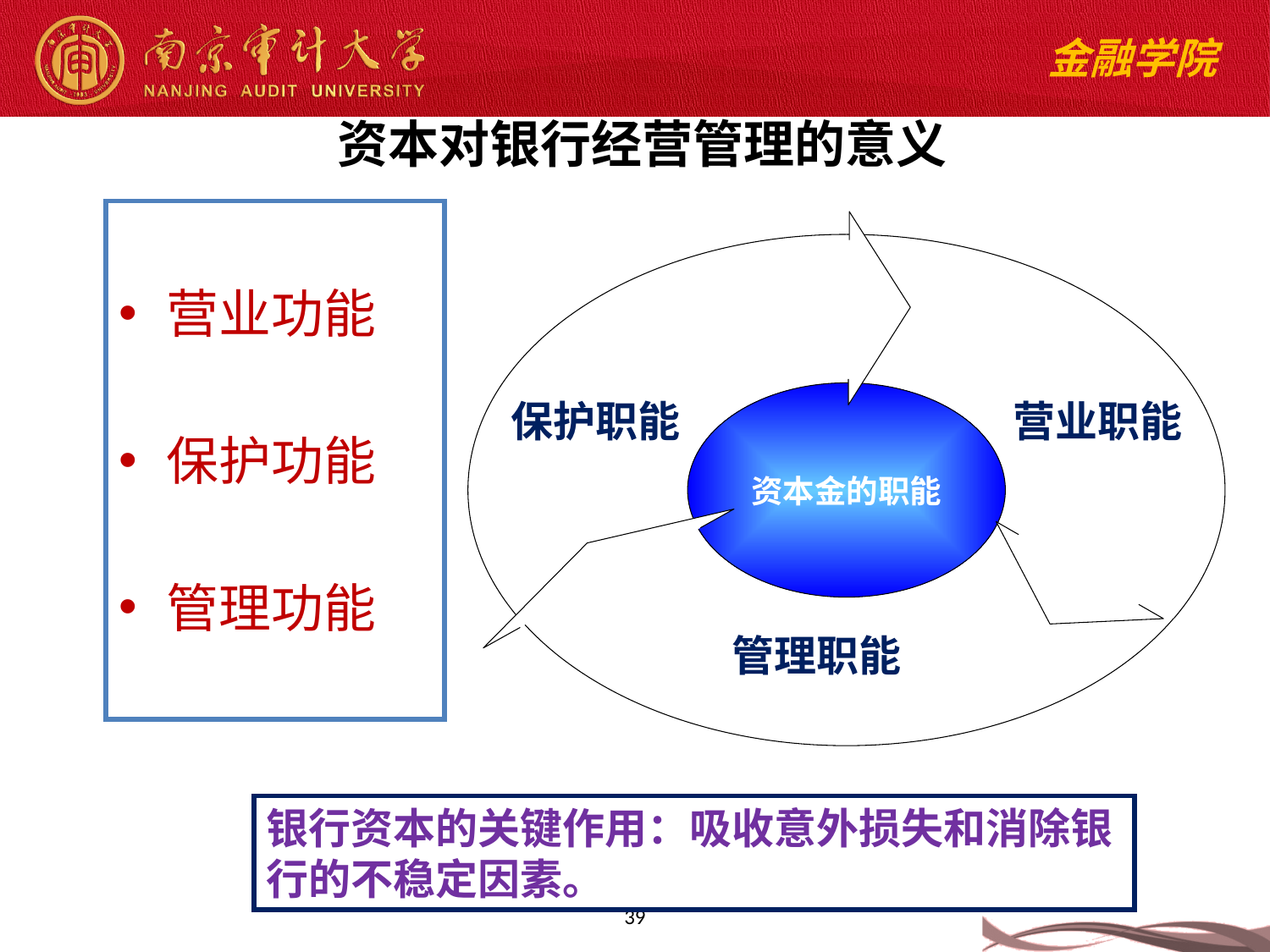

资本对银行经营管理的意义

营业功能

保护功能

管理功能

保护职能
营业职能
资本金的职能

管理职能
银行资本的关键作用：吸收意外损失和消除银行的不稳定因素。
39